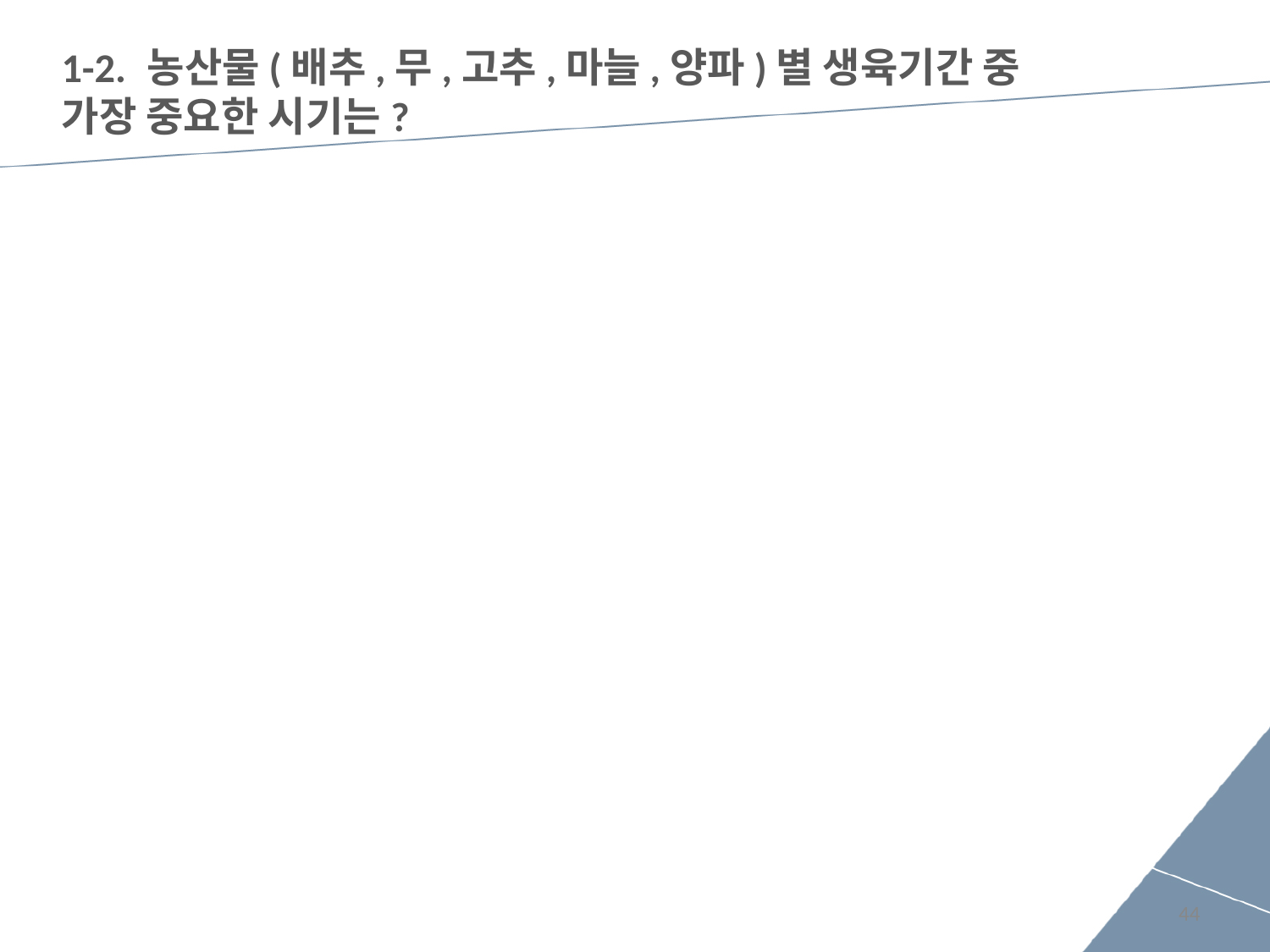

# 1-2. 농산물(배추,무,고추,마늘,양파)별 생육기간 중 가장 중요한 시기는?
44